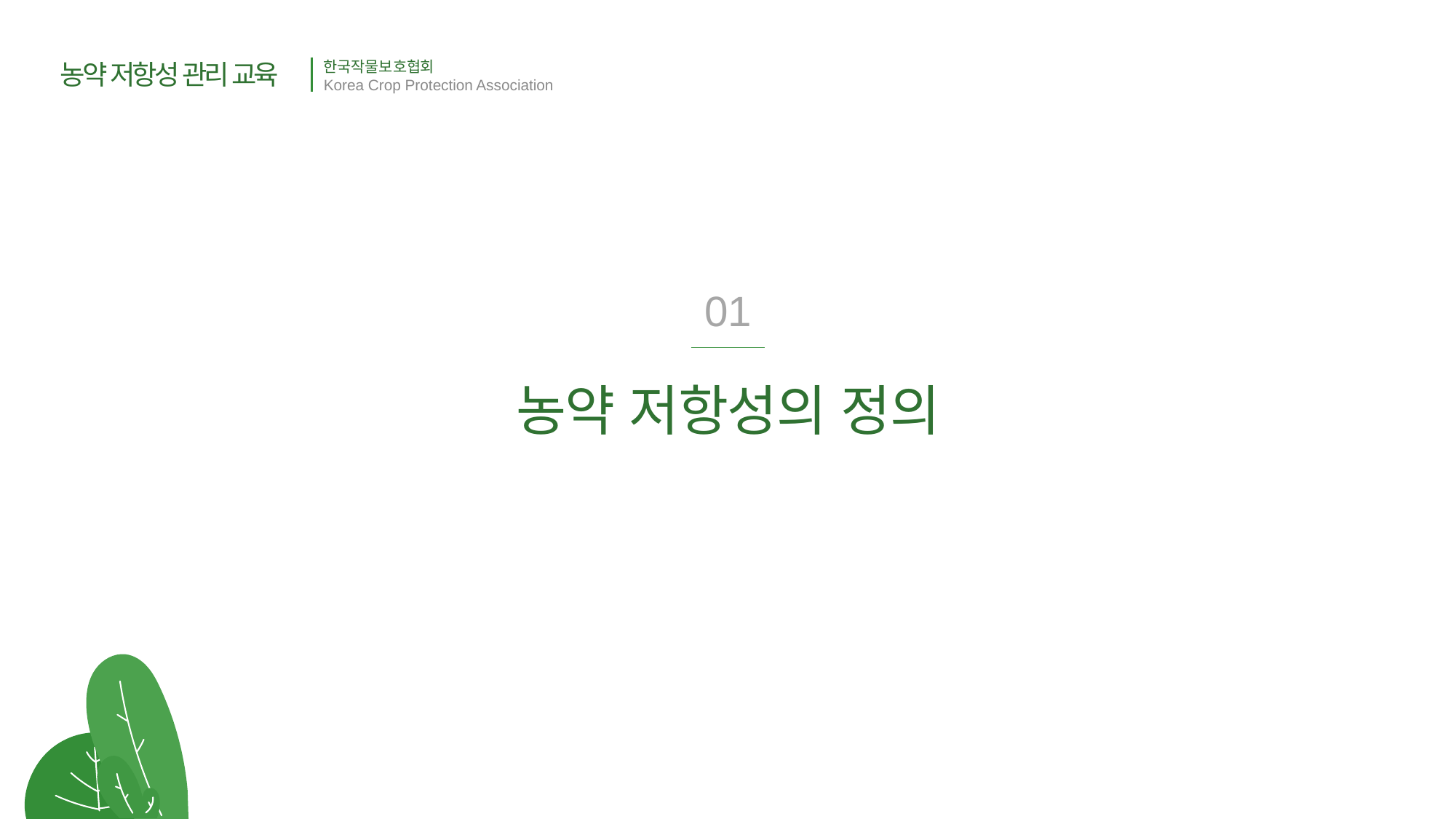

농약 저항성 관리 교육
한국작물보호협회
Korea Crop Protection Association
01
농약 저항성의 정의